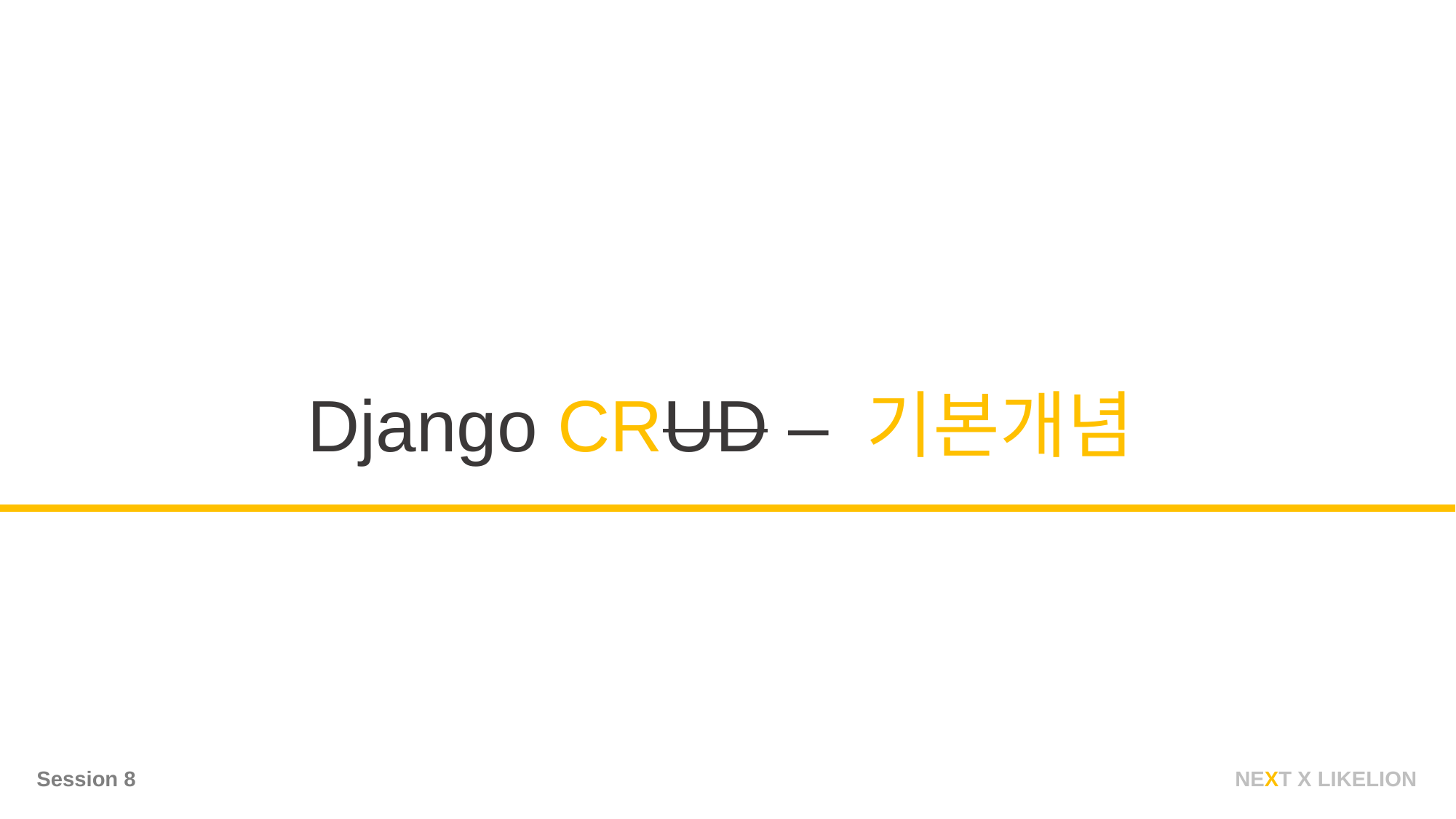

Django CRUD – 기본개념

NEXT X LIKELION
Session 8